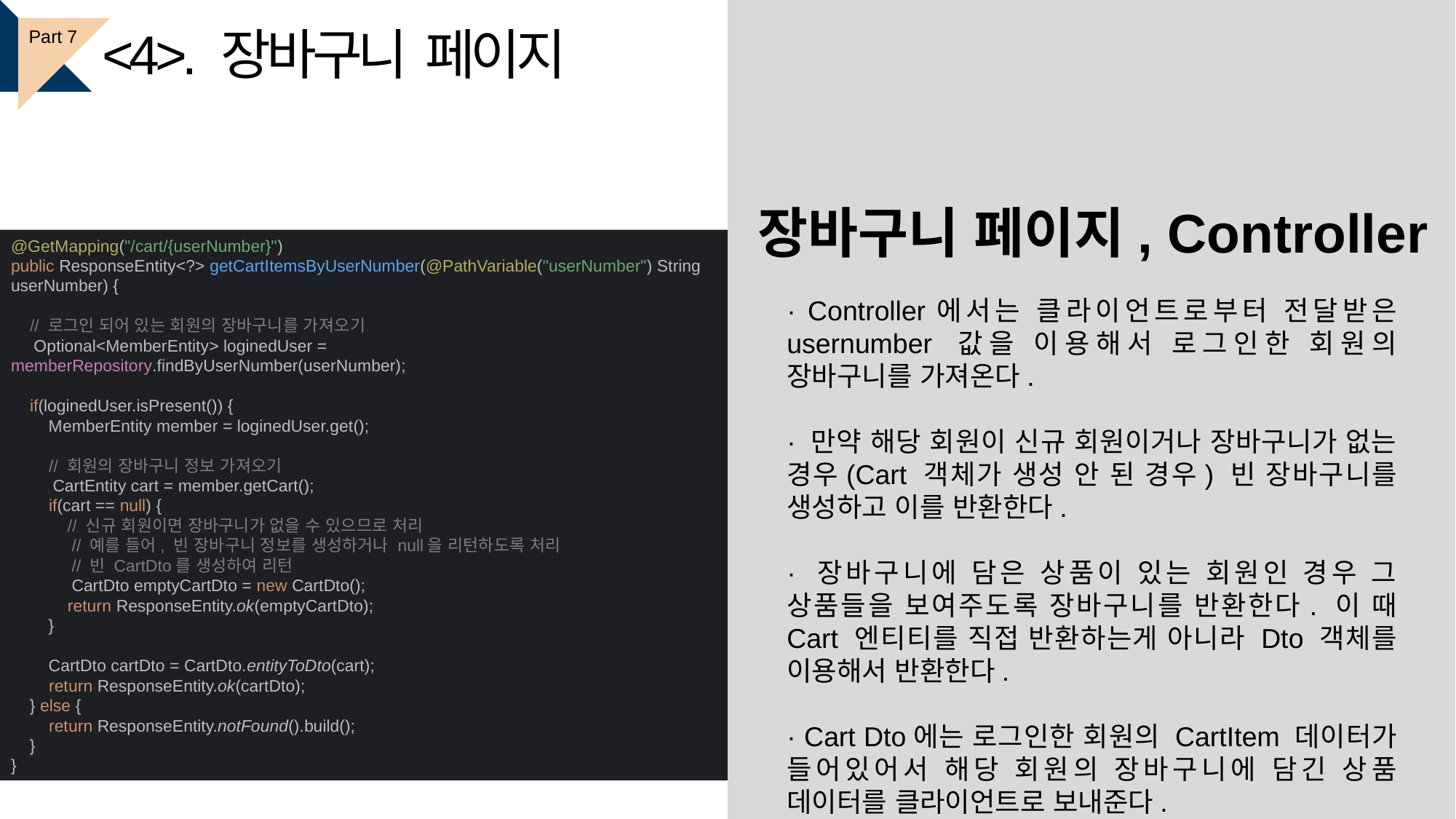

<4>. 장바구니  페이지

Part 7
장바구니 페이지, Controller
@GetMapping("/cart/{userNumber}")
public ResponseEntity<?> getCartItemsByUserNumber(@PathVariable("userNumber") String userNumber) {
    // 로그인 되어 있는 회원의 장바구니를 가져오기
    Optional<MemberEntity> loginedUser = memberRepository.findByUserNumber(userNumber);
    if(loginedUser.isPresent()) {
        MemberEntity member = loginedUser.get();
        // 회원의 장바구니 정보 가져오기
        CartEntity cart = member.getCart();
        if(cart == null) {
            // 신규 회원이면 장바구니가 없을 수 있으므로 처리
            // 예를 들어, 빈 장바구니 정보를 생성하거나 null을 리턴하도록 처리
            // 빈 CartDto를 생성하여 리턴
            CartDto emptyCartDto = new CartDto();
            return ResponseEntity.ok(emptyCartDto);
        }
        CartDto cartDto = CartDto.entityToDto(cart);
        return ResponseEntity.ok(cartDto);
    } else {
        return ResponseEntity.notFound().build();
    }
}
· Controller에서는 클라이언트로부터 전달받은 usernumber 값을 이용해서 로그인한 회원의 장바구니를 가져온다.

· 만약 해당 회원이 신규 회원이거나 장바구니가 없는 경우(Cart 객체가 생성 안 된 경우) 빈 장바구니를 생성하고 이를 반환한다.

· 장바구니에 담은 상품이 있는 회원인 경우 그 상품들을 보여주도록 장바구니를 반환한다. 이 때 Cart 엔티티를 직접 반환하는게 아니라 Dto 객체를 이용해서 반환한다.

· Cart Dto에는 로그인한 회원의 CartItem 데이터가 들어있어서 해당 회원의 장바구니에 담긴 상품 데이터를 클라이언트로 보내준다.